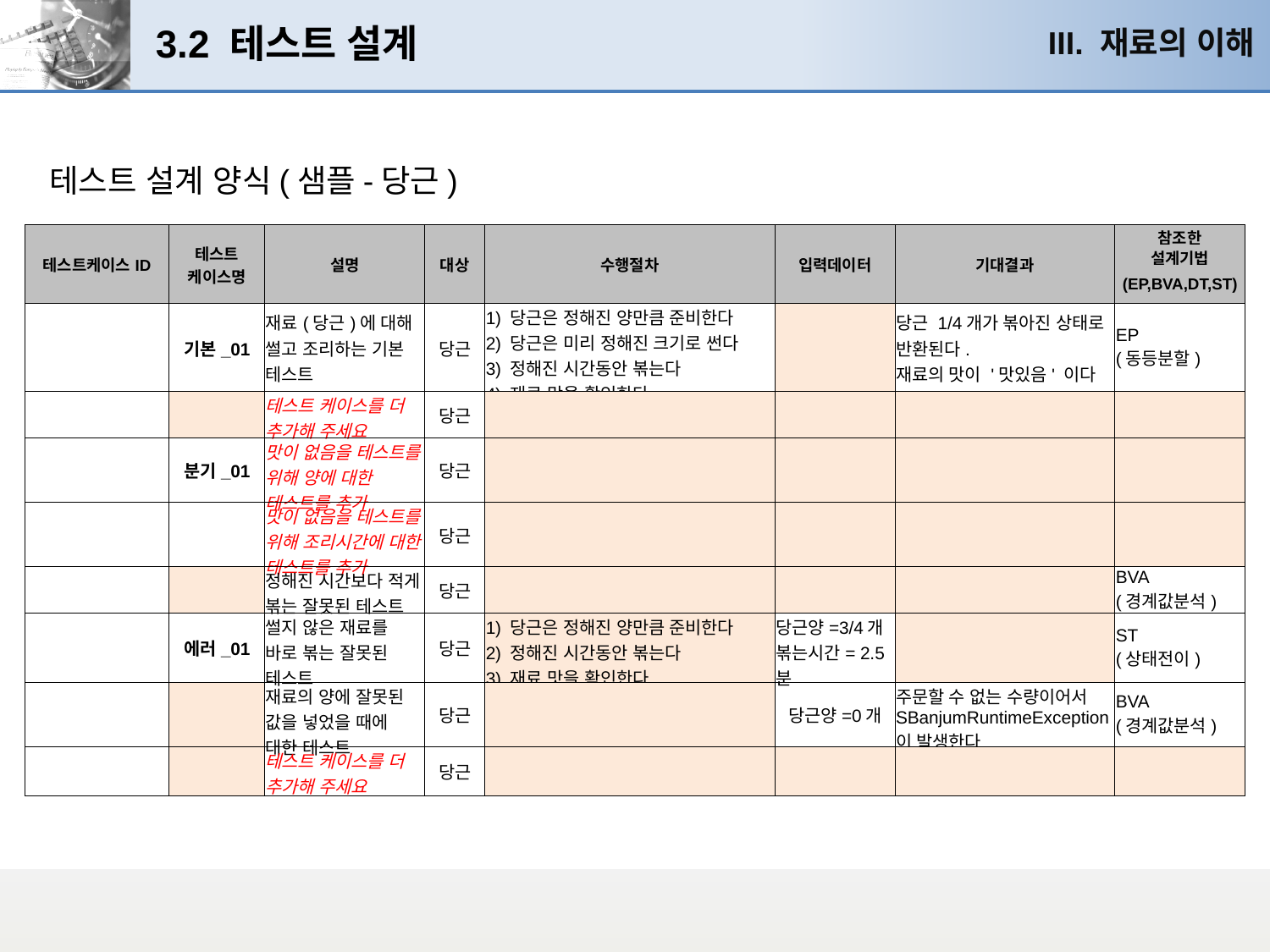

# 3.2 테스트 설계
III. 재료의 이해
테스트 설계 양식(샘플-당근)
| 테스트케이스ID | 테스트 케이스명 | 설명 | 대상 | 수행절차 | 입력데이터 | 기대결과 | 참조한 |
| --- | --- | --- | --- | --- | --- | --- | --- |
|  |  |  |  |  |  |  | 설계기법 |
|  |  |  |  |  |  |  | (EP,BVA,DT,ST) |
|  | 기본\_01 | 재료(당근)에 대해 썰고 조리하는 기본 테스트 | 당근 | 1) 당근은 정해진 양만큼 준비한다 2) 당근은 미리 정해진 크기로 썬다 3) 정해진 시간동안 볶는다 4) 재료 맛을 확인한다 |  | 당근 1/4개가 볶아진 상태로 반환된다. 재료의 맛이 '맛있음' 이다 | EP (동등분할) |
|  |  | 테스트 케이스를 더 추가해 주세요 | 당근 |  |  |  |  |
|  | 분기\_01 | 맛이 없음을 테스트를 위해 양에 대한 테스트를 추가 | 당근 |  |  |  |  |
|  |  | 맛이 없음을 테스트를 위해 조리시간에 대한 테스트를 추가 | 당근 |  |  |  |  |
|  |  | 정해진 시간보다 적게 볶는 잘못된 테스트 | 당근 |  |  |  | BVA (경계값분석) |
|  | 에러\_01 | 썰지 않은 재료를 바로 볶는 잘못된 테스트 | 당근 | 1) 당근은 정해진 양만큼 준비한다 2) 정해진 시간동안 볶는다 3) 재료 맛을 확인한다 | 당근양=3/4개 볶는시간= 2.5분 |  | ST (상태전이) |
|  |  | 재료의 양에 잘못된 값을 넣었을 때에 대한 테스트 | 당근 |  | 당근양=0개 | 주문할 수 없는 수량이어서 SBanjumRuntimeException이 발생한다 | BVA (경계값분석) |
|  |  | 테스트 케이스를 더 추가해 주세요 | 당근 |  |  |  |  |